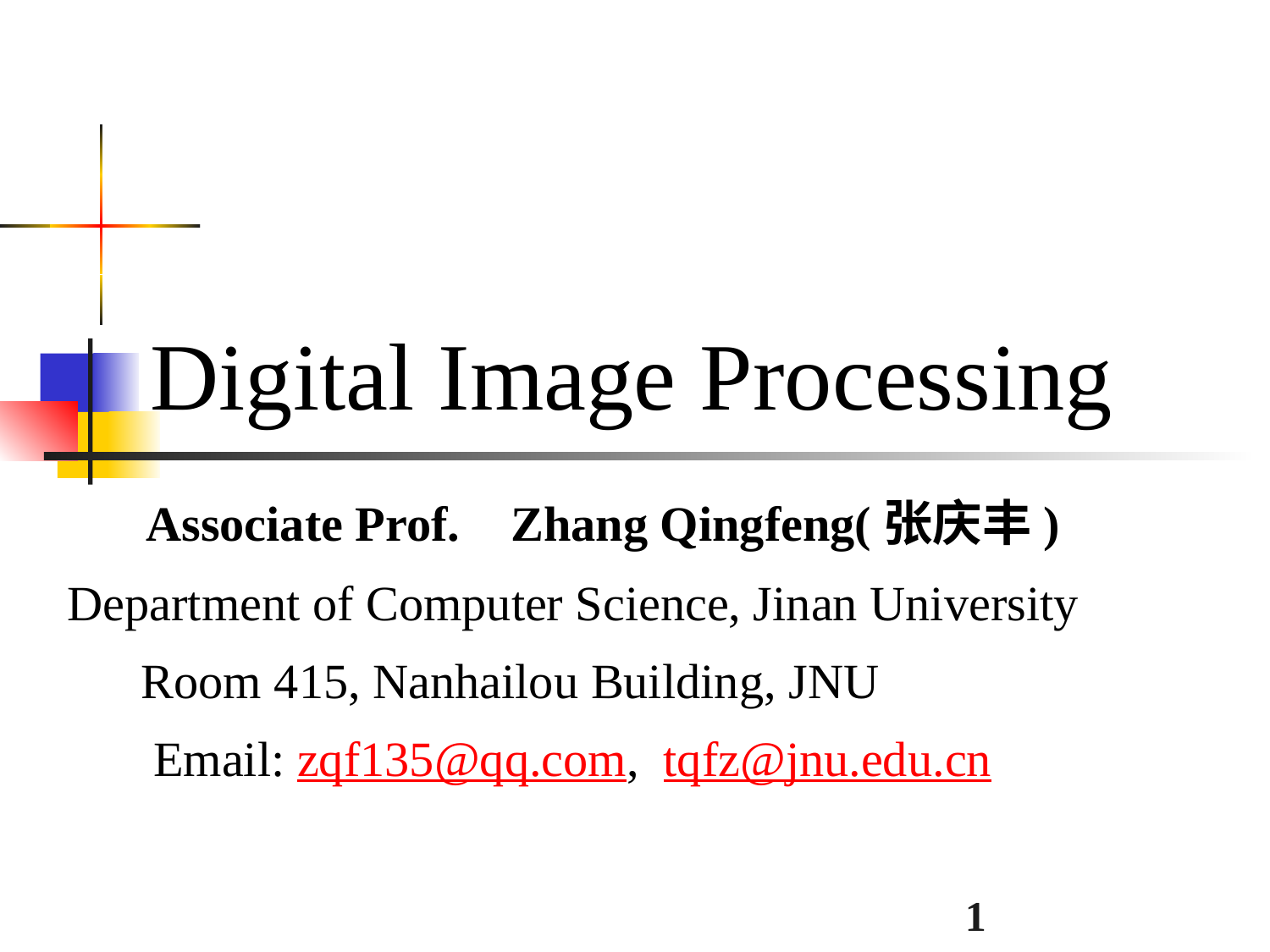

Digital Image Processing

     Associate Prof.    Zhang Qingfeng(张庆丰)
Department of Computer Science, Jinan University
      Room 415, Nanhailou Building, JNU
       Email: zqf135@qq.com,  tqfz@jnu.edu.cn
1